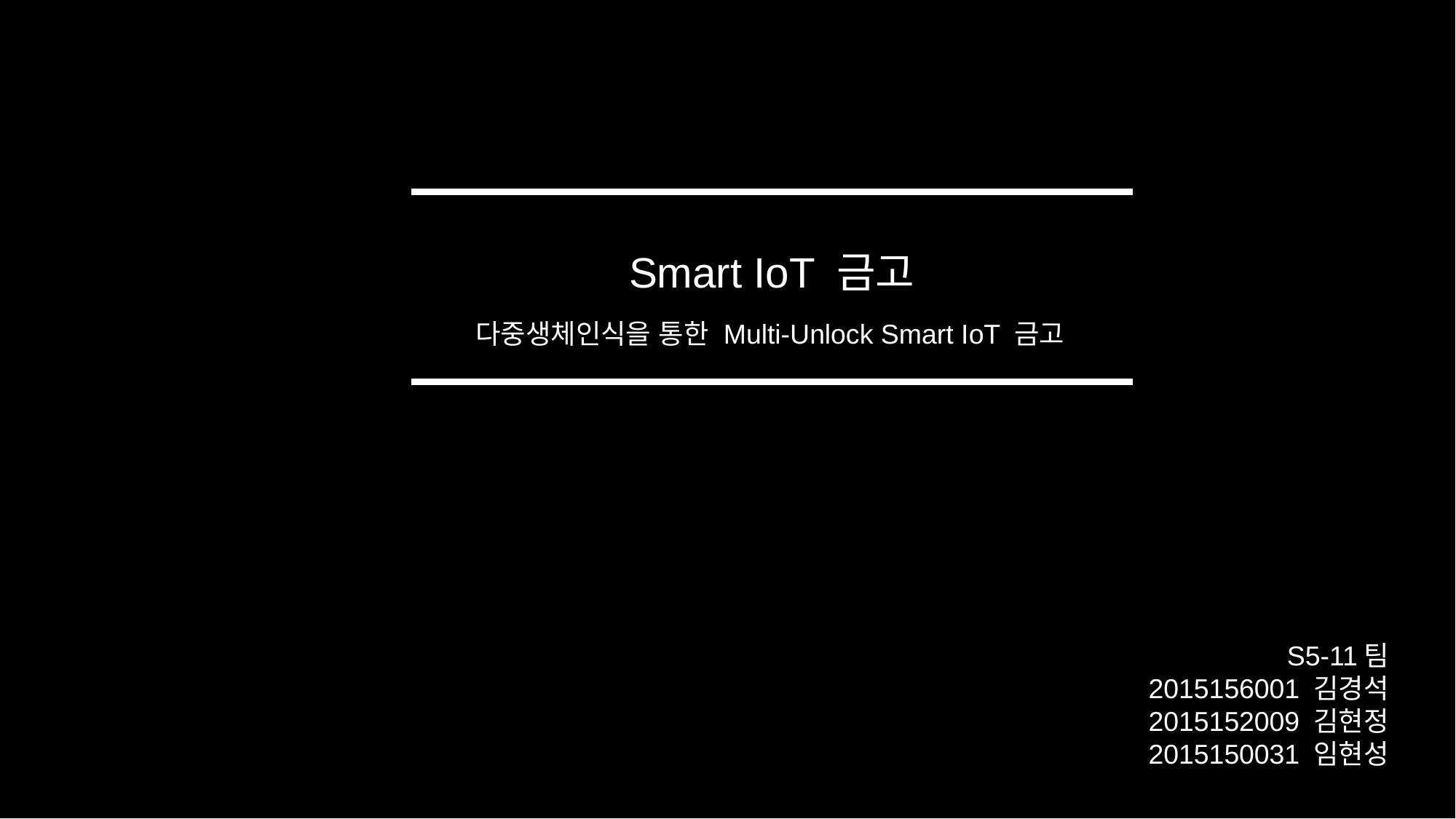

Smart IoT 금고
다중생체인식을 통한 Multi-Unlock Smart IoT 금고
S5-11팀
2015156001 김경석
2015152009 김현정
2015150031 임현성